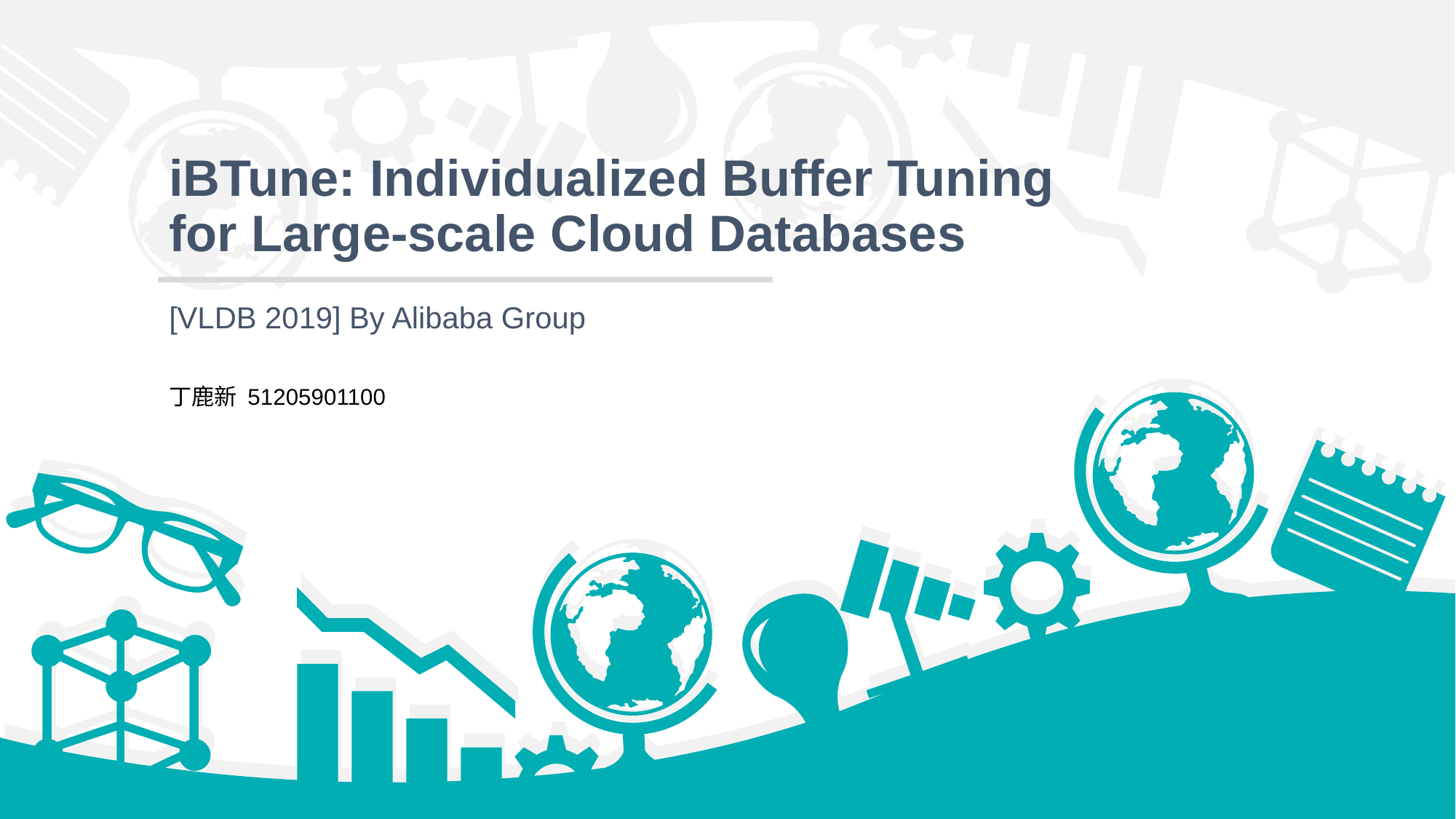

# iBTune: Individualized Buffer Tuning for Large-scale Cloud Databases
[VLDB 2019] By Alibaba Group
丁鹿新 51205901100